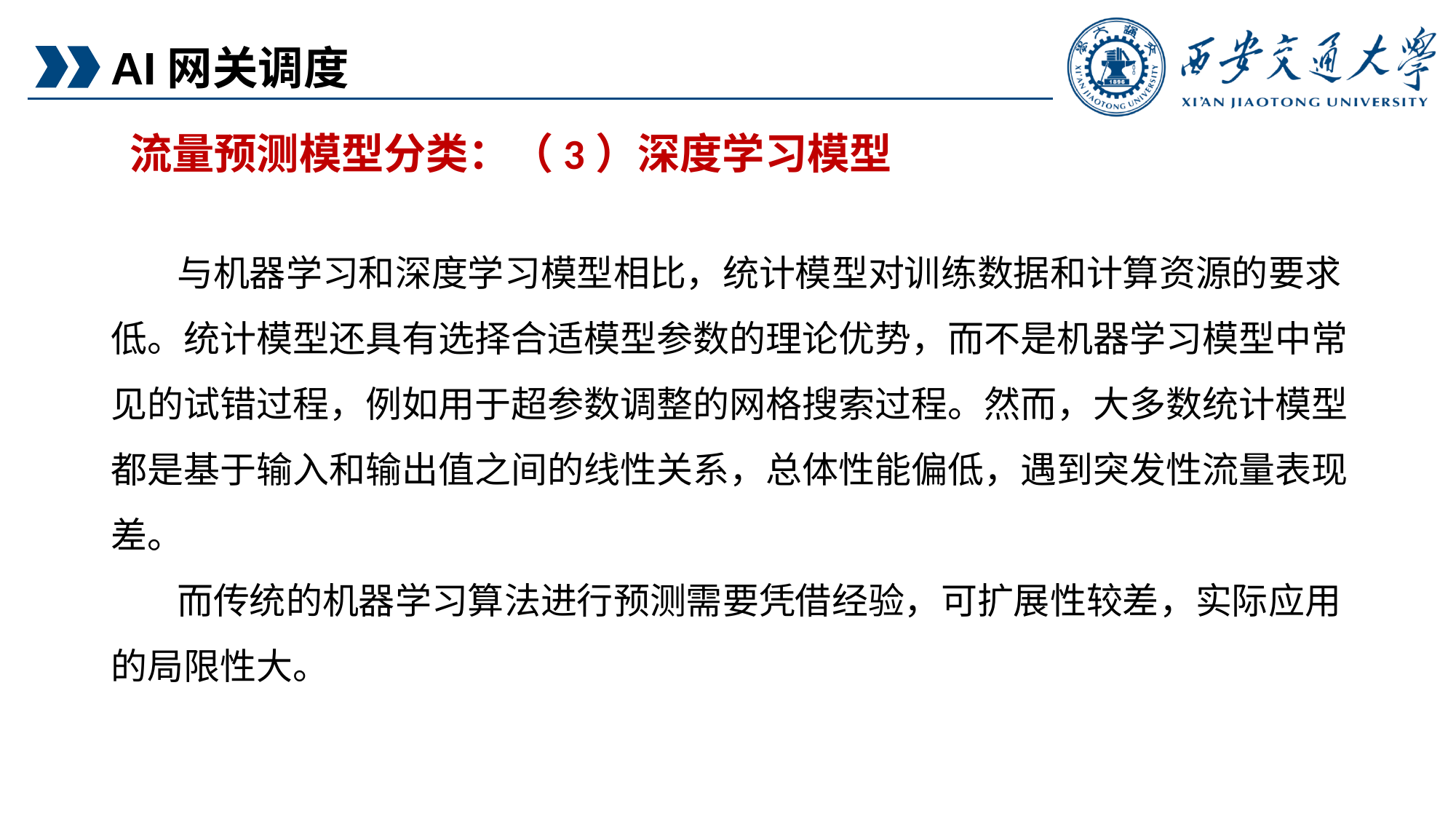

AI网关调度

流量预测模型分类：（3）深度学习模型
       与机器学习和深度学习模型相比，统计模型对训练数据和计算资源的要求低。统计模型还具有选择合适模型参数的理论优势，而不是机器学习模型中常见的试错过程，例如用于超参数调整的网格搜索过程。然而，大多数统计模型都是基于输入和输出值之间的线性关系，总体性能偏低，遇到突发性流量表现差。
       而传统的机器学习算法进行预测需要凭借经验，可扩展性较差，实际应用的局限性大。